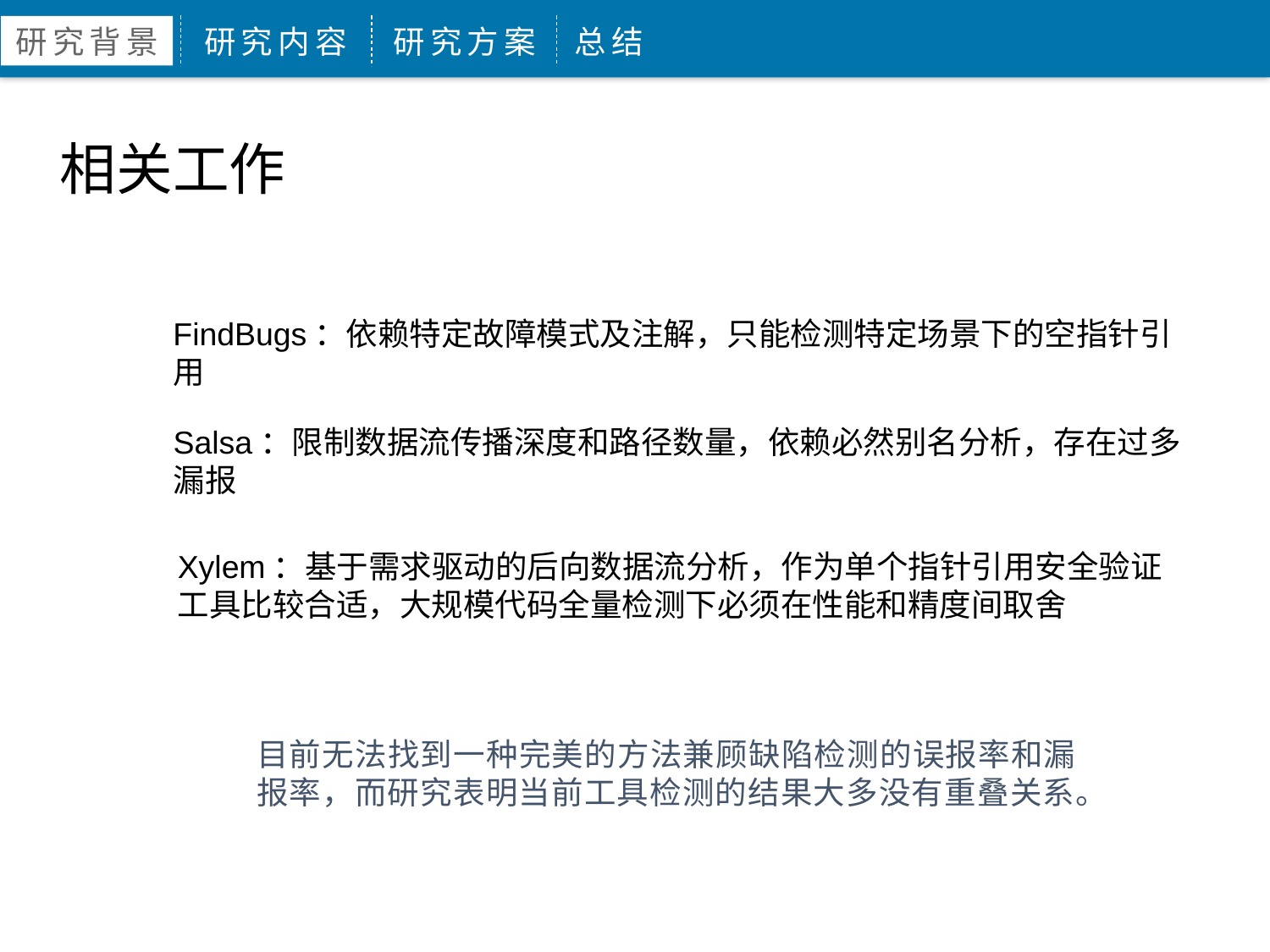

研究背景
研究内容
研究方案
总结

相关工作
FindBugs：依赖特定故障模式及注解，只能检测特定场景下的空指针引用
Salsa：限制数据流传播深度和路径数量，依赖必然别名分析，存在过多漏报
Xylem：基于需求驱动的后向数据流分析，作为单个指针引用安全验证工具比较合适，大规模代码全量检测下必须在性能和精度间取舍
目前无法找到一种完美的方法兼顾缺陷检测的误报率和漏报率，而研究表明当前工具检测的结果大多没有重叠关系。